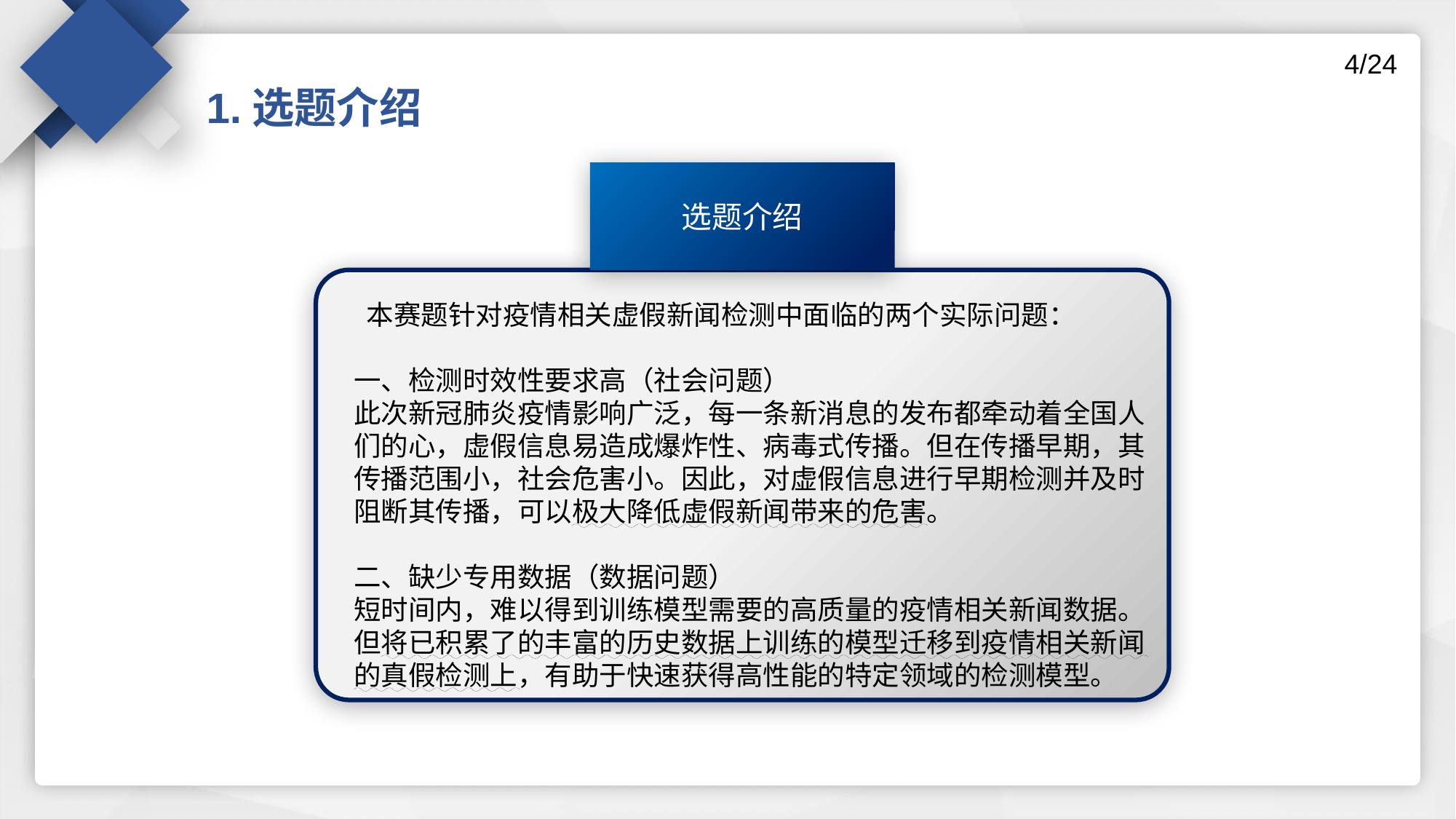

4/24
1.选题介绍
选题介绍

 本赛题针对疫情相关虚假新闻检测中面临的两个实际问题：

一、检测时效性要求高（社会问题）
此次新冠肺炎疫情影响广泛，每一条新消息的发布都牵动着全国人们的心，虚假信息易造成爆炸性、病毒式传播。但在传播早期，其传播范围小，社会危害小。因此，对虚假信息进行早期检测并及时阻断其传播，可以极大降低虚假新闻带来的危害。

二、缺少专用数据（数据问题）
短时间内，难以得到训练模型需要的高质量的疫情相关新闻数据。但将已积累了的丰富的历史数据上训练的模型迁移到疫情相关新闻的真假检测上，有助于快速获得高性能的特定领域的检测模型。